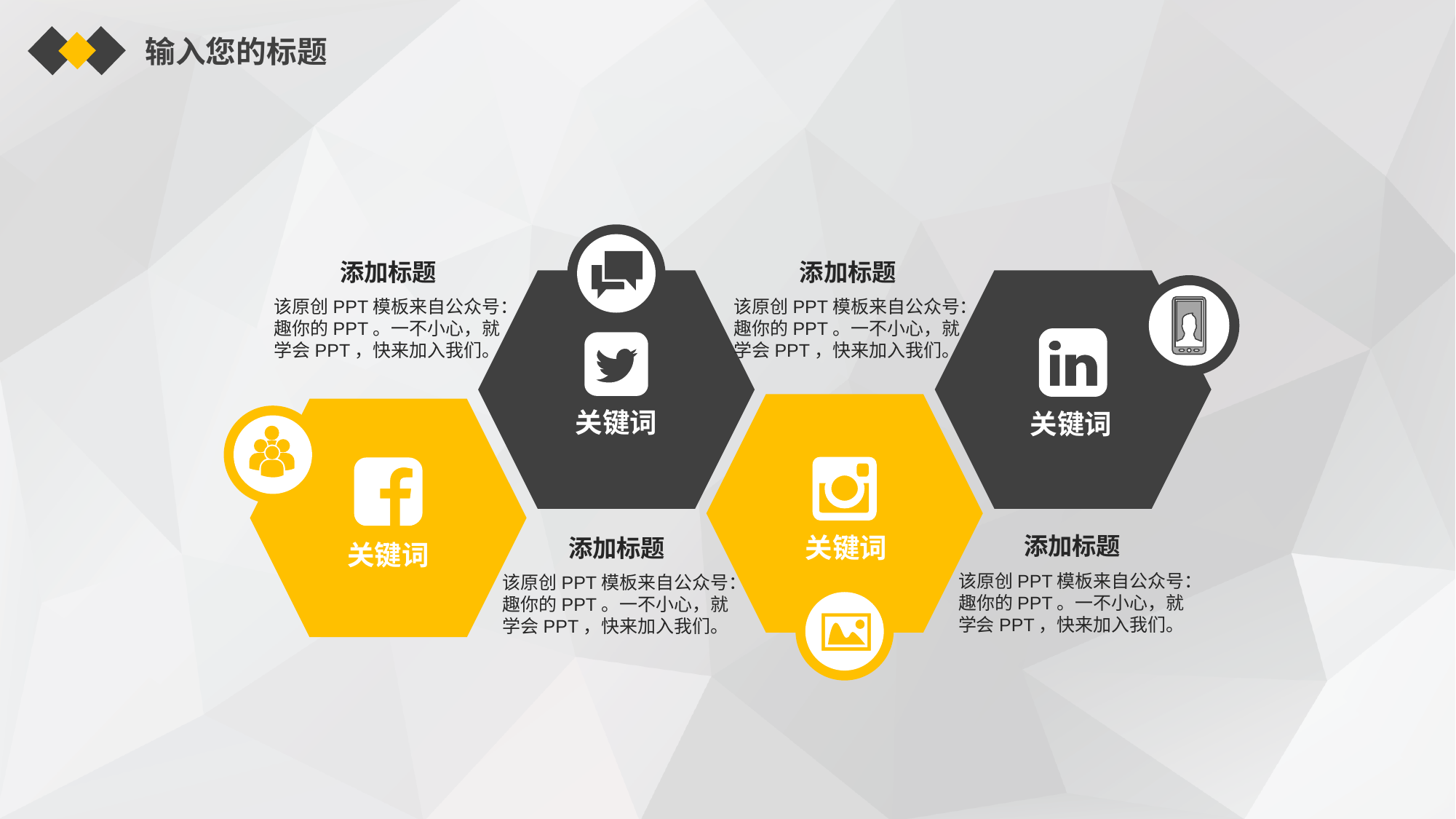

输入您的标题

添加标题
添加标题

该原创PPT模板来自公众号：趣你的PPT。一不小心，就学会PPT，快来加入我们。
该原创PPT模板来自公众号：趣你的PPT。一不小心，就学会PPT，快来加入我们。

关键词
关键词

关键词
添加标题
添加标题
关键词
该原创PPT模板来自公众号：趣你的PPT。一不小心，就学会PPT，快来加入我们。
该原创PPT模板来自公众号：趣你的PPT。一不小心，就学会PPT，快来加入我们。